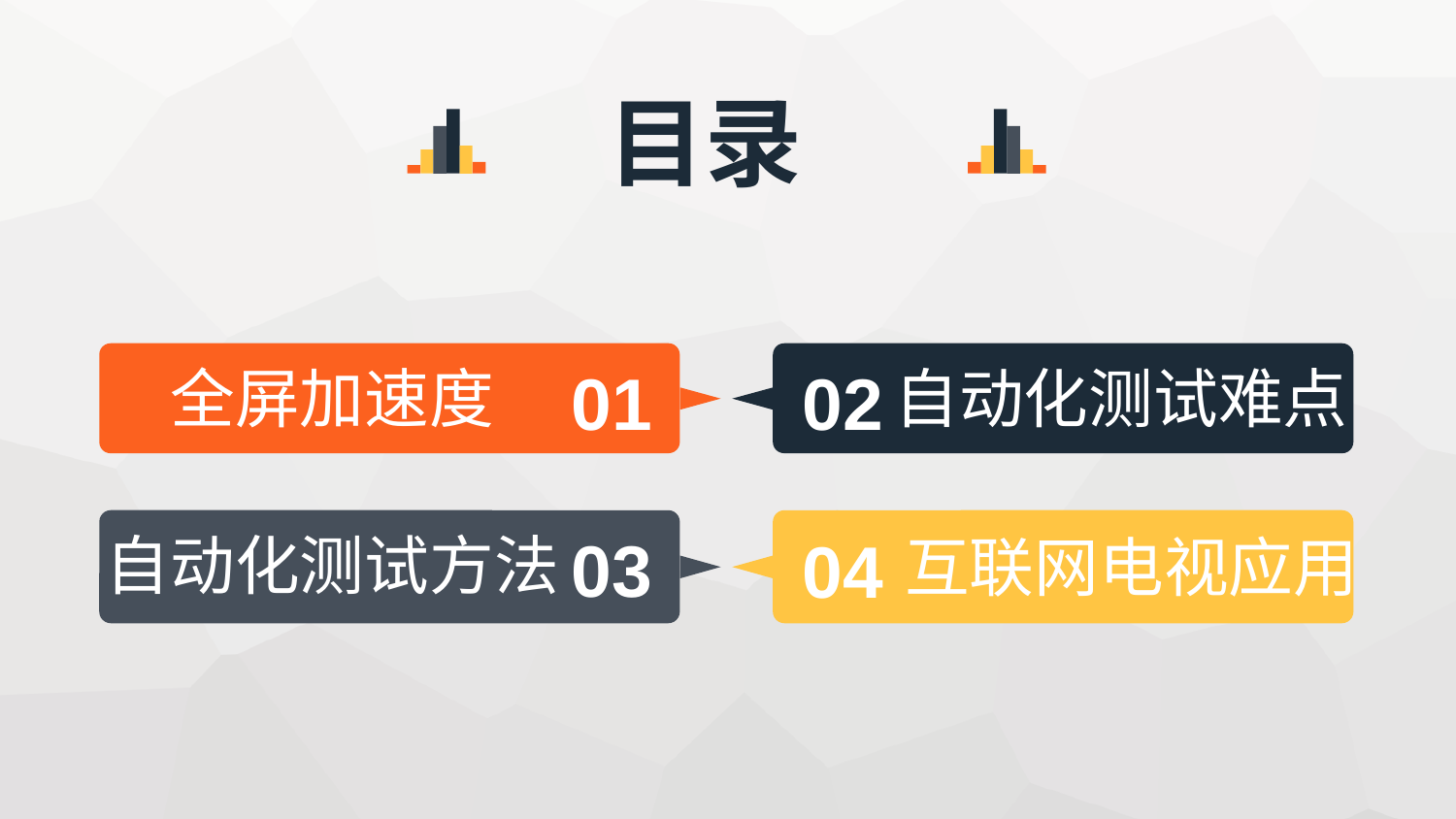

目录

全屏加速度
01
02
自动化测试难点

自动化测试方法
03
04
 互联网电视应用